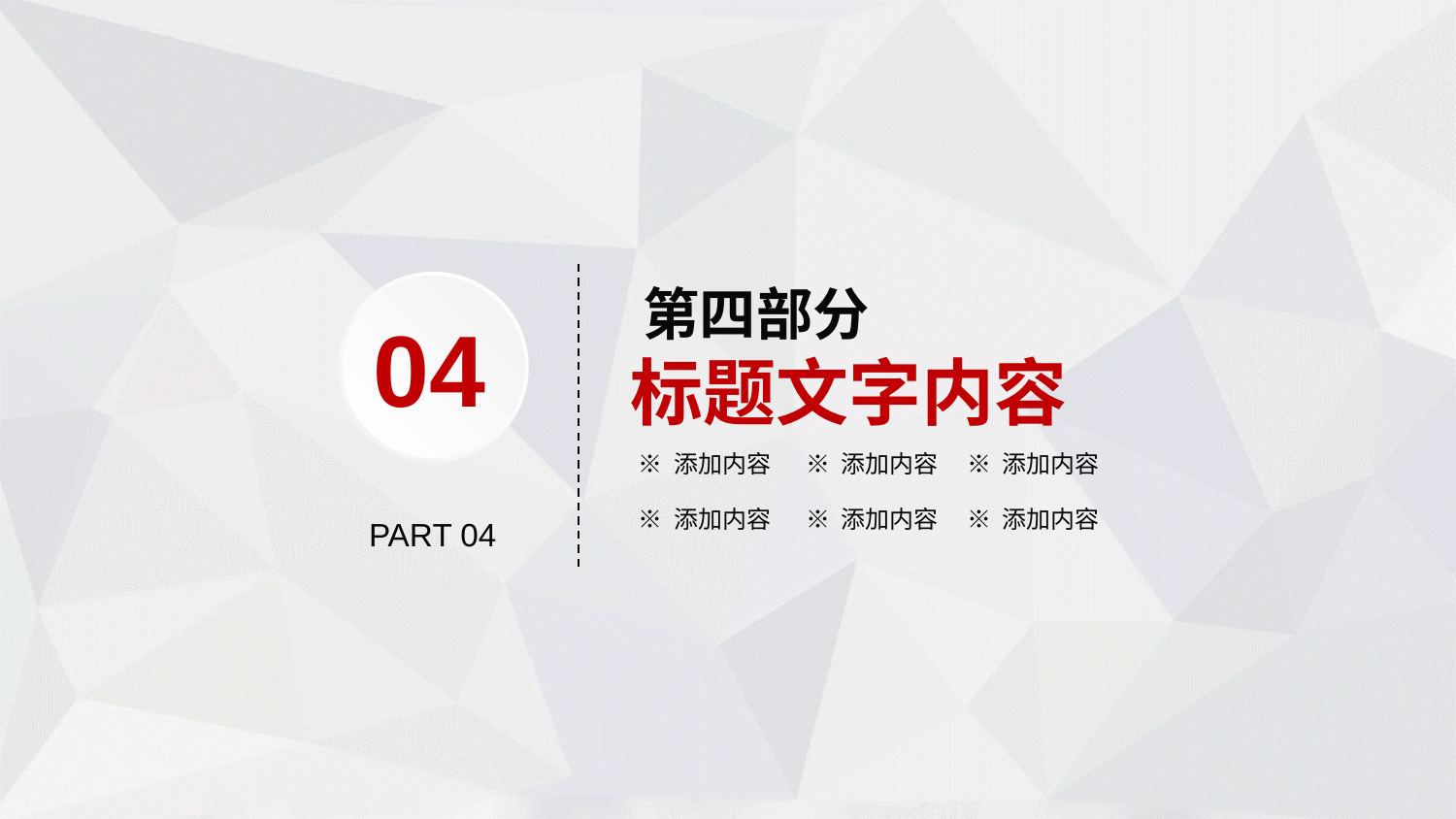

第四部分
标题文字内容

04
※ 添加内容
※ 添加内容
※ 添加内容
※ 添加内容
※ 添加内容
※ 添加内容
PART 04